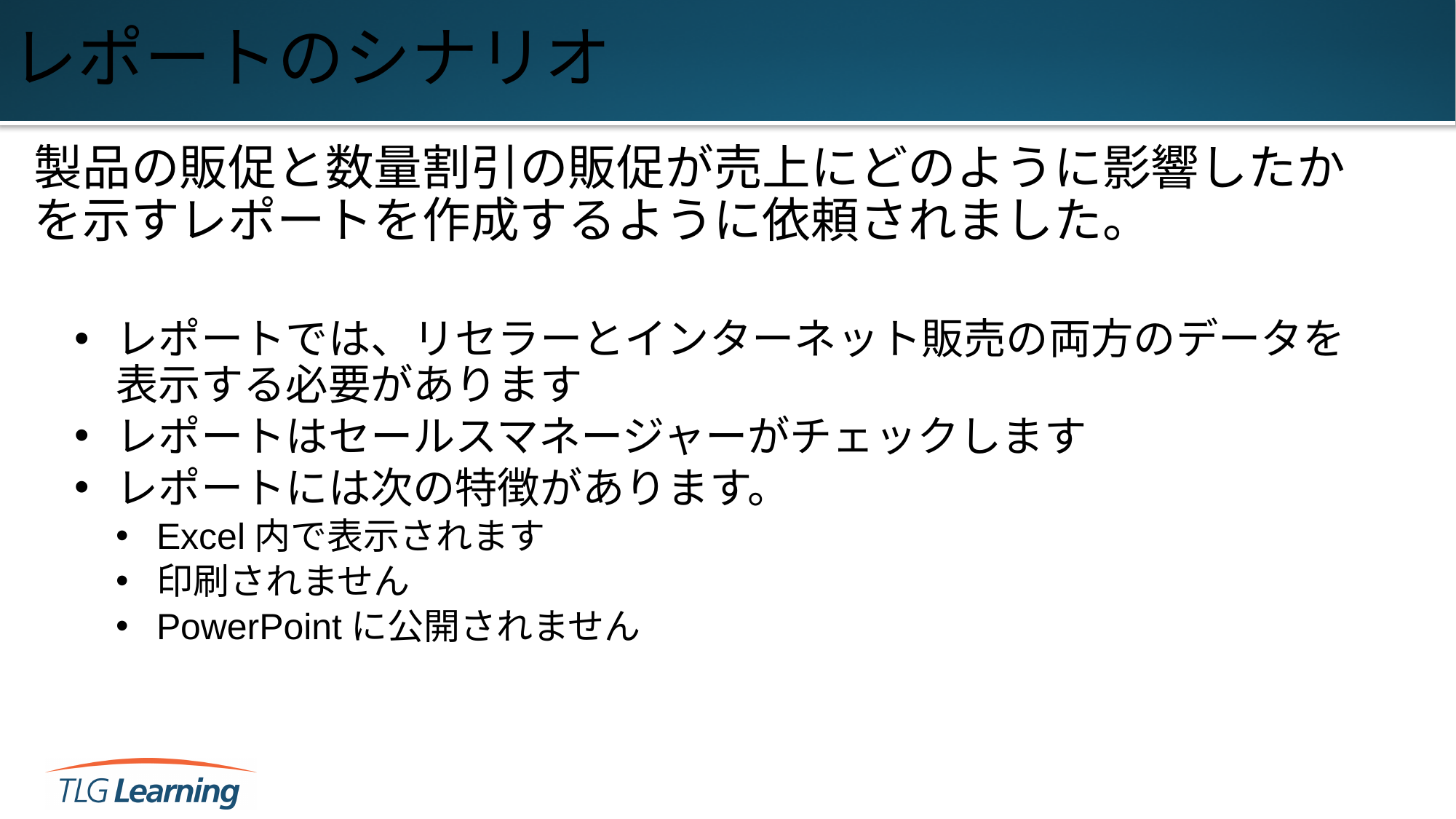

# レポートのシナリオ
製品の販促と数量割引の販促が売上にどのように影響したかを示すレポートを作成するように依頼されました。

レポートでは、リセラーとインターネット販売の両方のデータを表示する必要があります
レポートはセールスマネージャーがチェックします
レポートには次の特徴があります。
Excel内で表示されます
印刷されません
PowerPointに公開されません